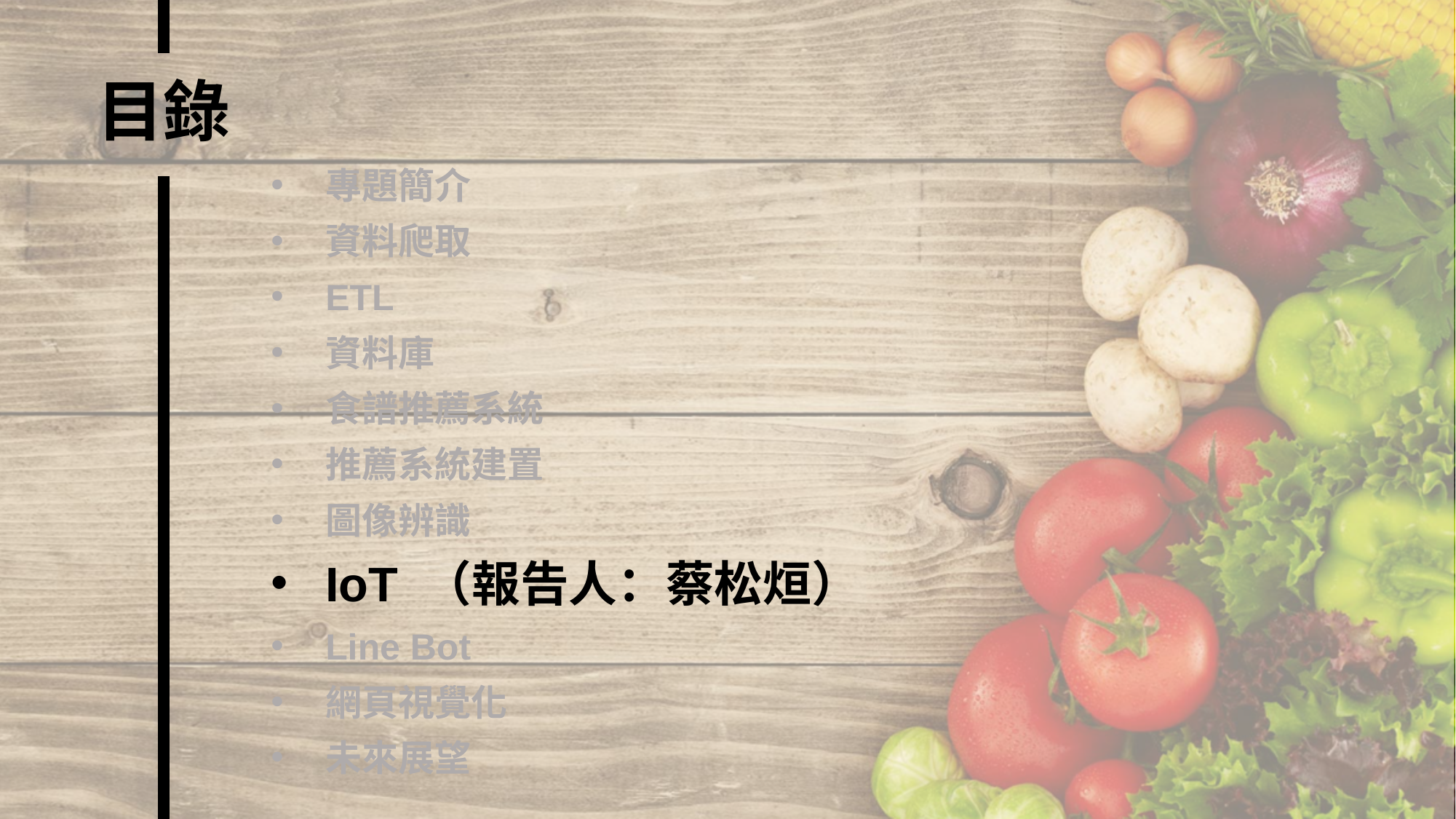

目錄
專題簡介
資料爬取
ETL
資料庫
食譜推薦系統
推薦系統建置
圖像辨識
IoT （報告人：蔡松烜）
Line Bot
網頁視覺化
未來展望